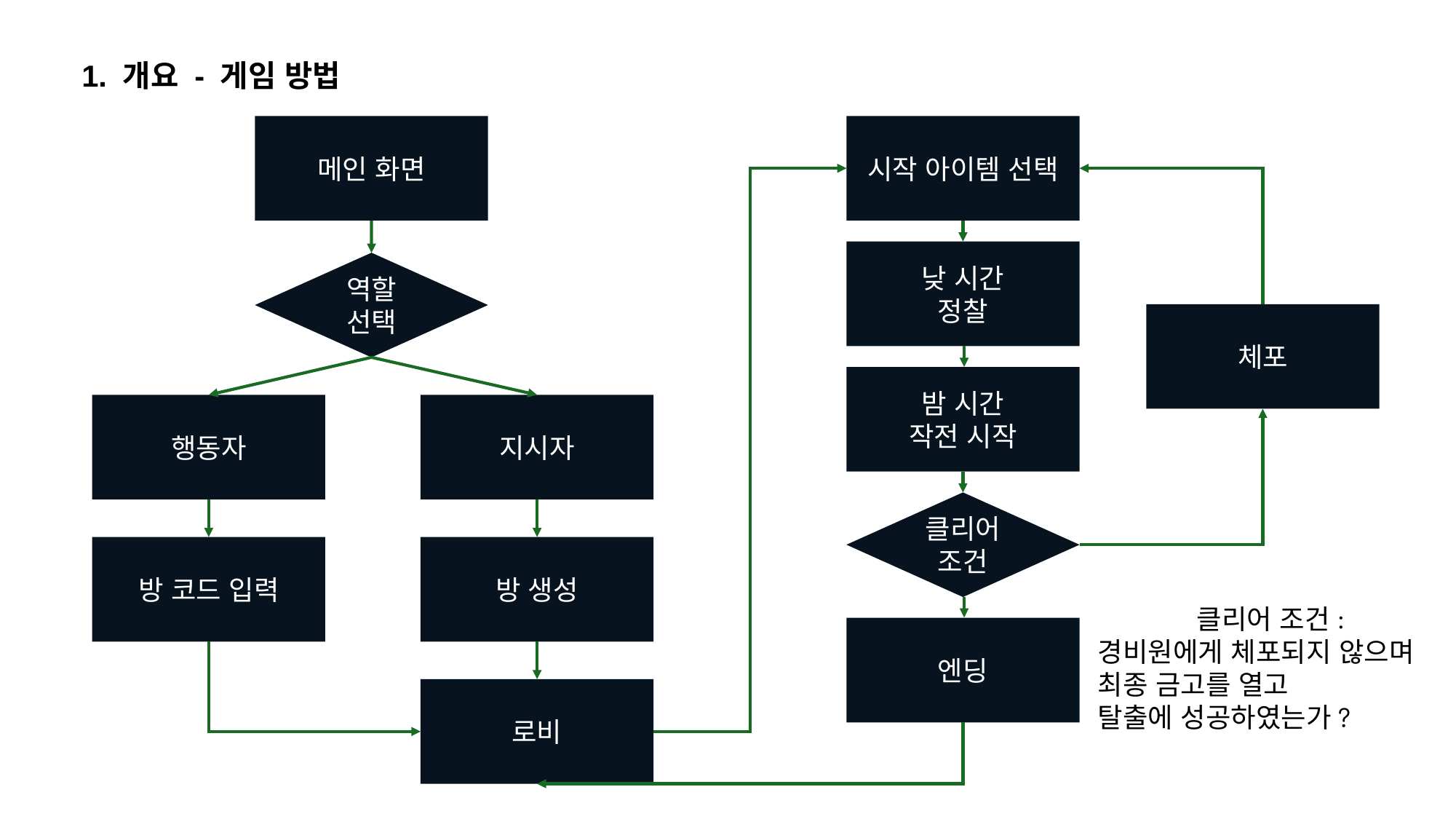

1. 개요 - 게임 방법
메인 화면
시작 아이템 선택
낮 시간
정찰
역할 선택
체포
밤 시간
작전 시작
행동자
지시자
클리어 조건
방 코드 입력
방 생성
클리어 조건:
경비원에게 체포되지 않으며 최종 금고를 열고
탈출에 성공하였는가?
엔딩
로비